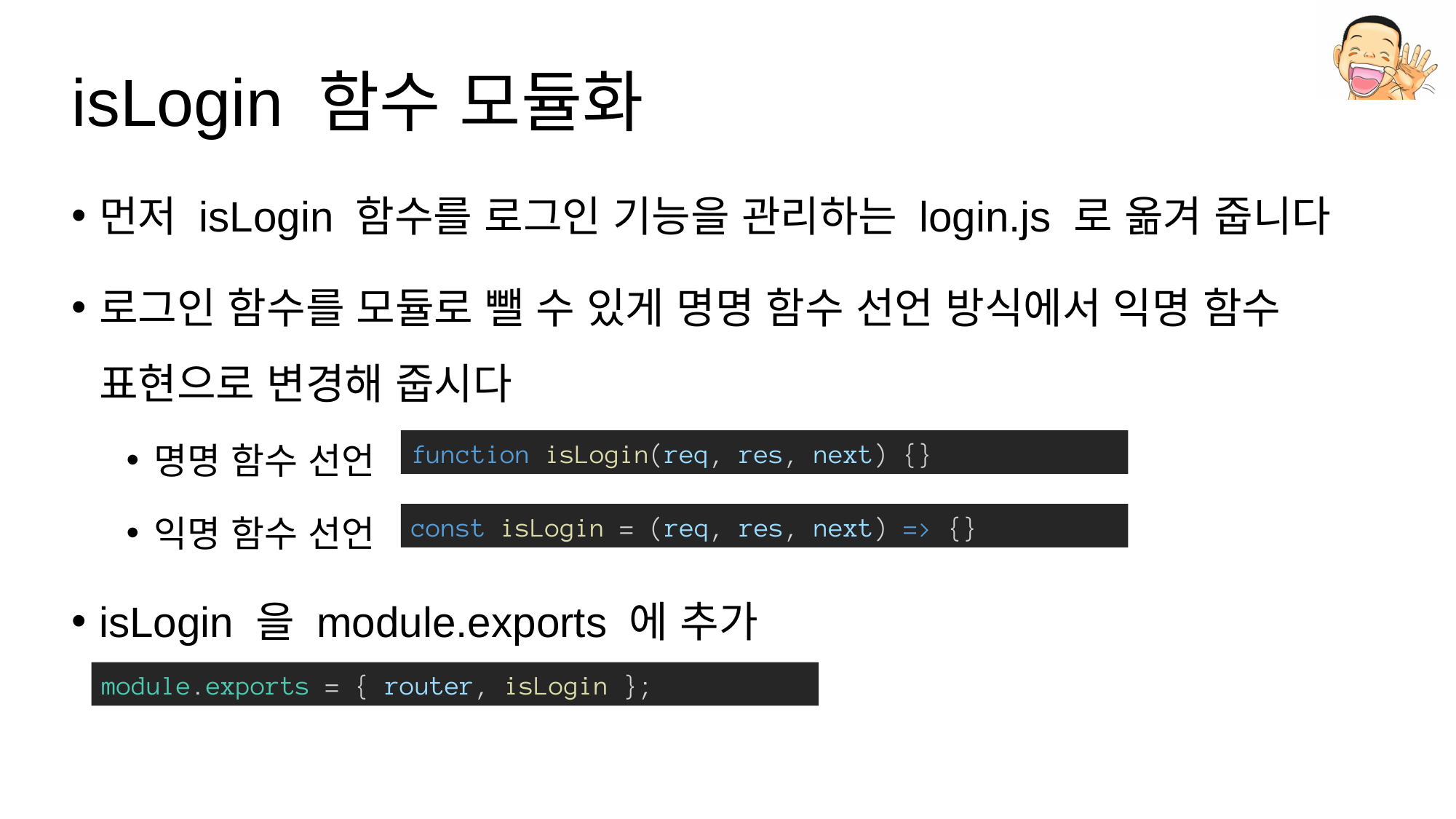

# isLogin 함수 모듈화
먼저 isLogin 함수를 로그인 기능을 관리하는 login.js 로 옮겨 줍니다
로그인 함수를 모듈로 뺄 수 있게 명명 함수 선언 방식에서 익명 함수 표현으로 변경해 줍시다
명명 함수 선언
익명 함수 선언
isLogin 을 module.exports 에 추가
function isLogin(req, res, next) {}
const isLogin = (req, res, next) => {}
module.exports = { router, isLogin };